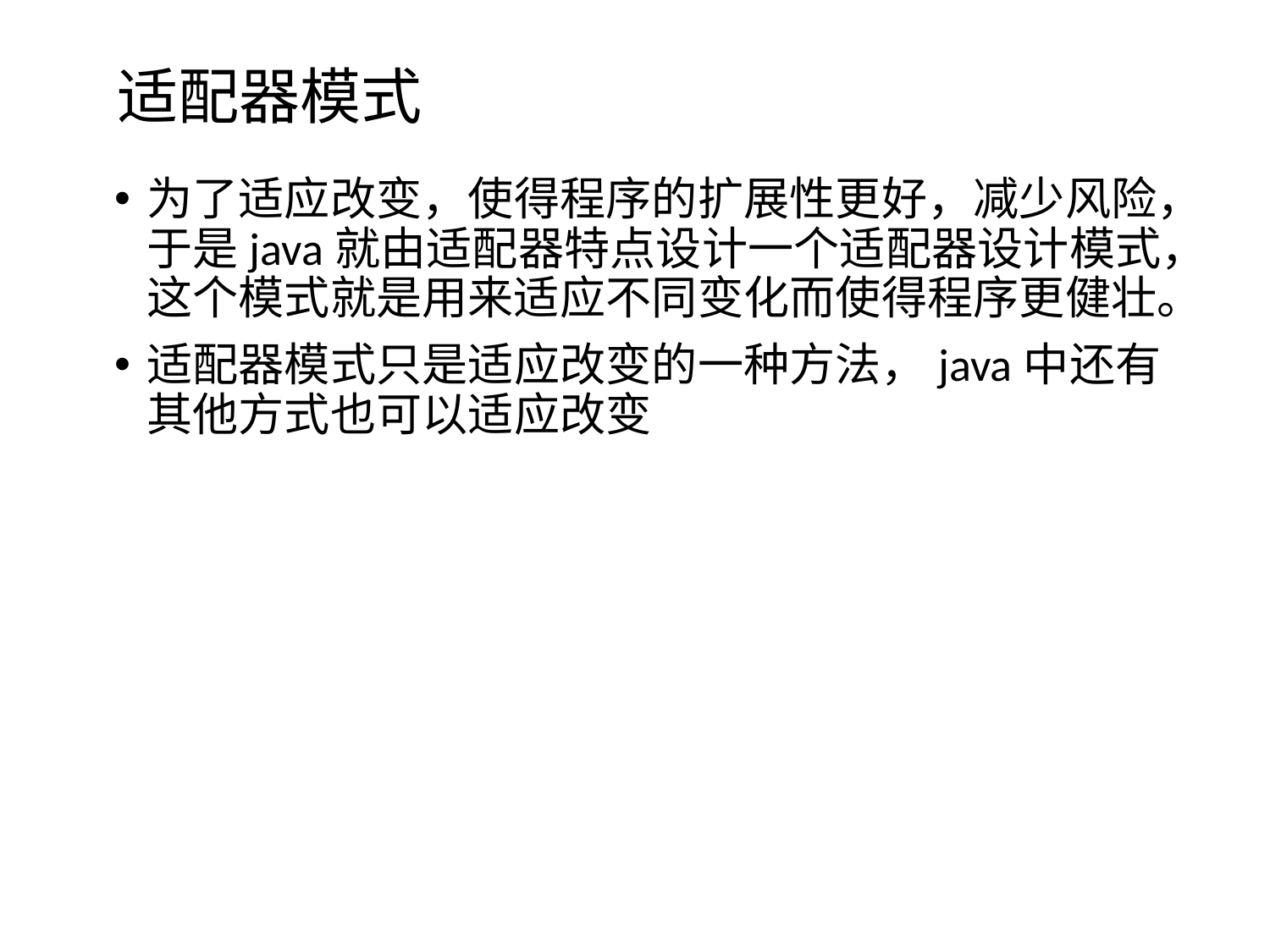

# 适配器模式
为了适应改变，使得程序的扩展性更好，减少风险，于是java就由适配器特点设计一个适配器设计模式，这个模式就是用来适应不同变化而使得程序更健壮。
适配器模式只是适应改变的一种方法，java中还有其他方式也可以适应改变